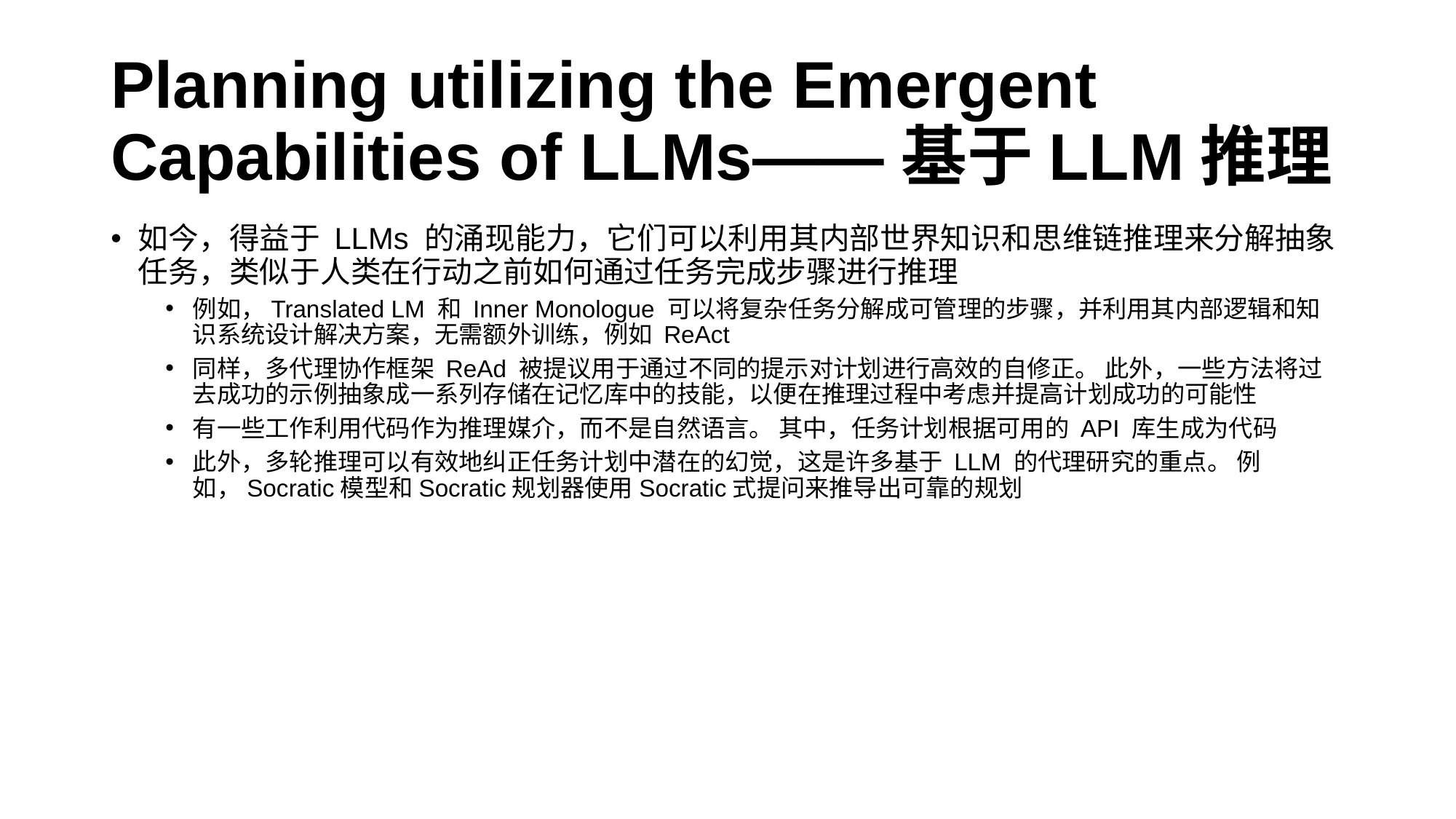

# Planning utilizing the Emergent Capabilities of LLMs——基于LLM推理
如今，得益于 LLMs 的涌现能力，它们可以利用其内部世界知识和思维链推理来分解抽象任务，类似于人类在行动之前如何通过任务完成步骤进行推理
例如，Translated LM 和 Inner Monologue 可以将复杂任务分解成可管理的步骤，并利用其内部逻辑和知识系统设计解决方案，无需额外训练，例如 ReAct
同样，多代理协作框架 ReAd 被提议用于通过不同的提示对计划进行高效的自修正。 此外，一些方法将过去成功的示例抽象成一系列存储在记忆库中的技能，以便在推理过程中考虑并提高计划成功的可能性
有一些工作利用代码作为推理媒介，而不是自然语言。 其中，任务计划根据可用的 API 库生成为代码
此外，多轮推理可以有效地纠正任务计划中潜在的幻觉，这是许多基于 LLM 的代理研究的重点。 例如，Socratic模型和Socratic规划器使用Socratic式提问来推导出可靠的规划